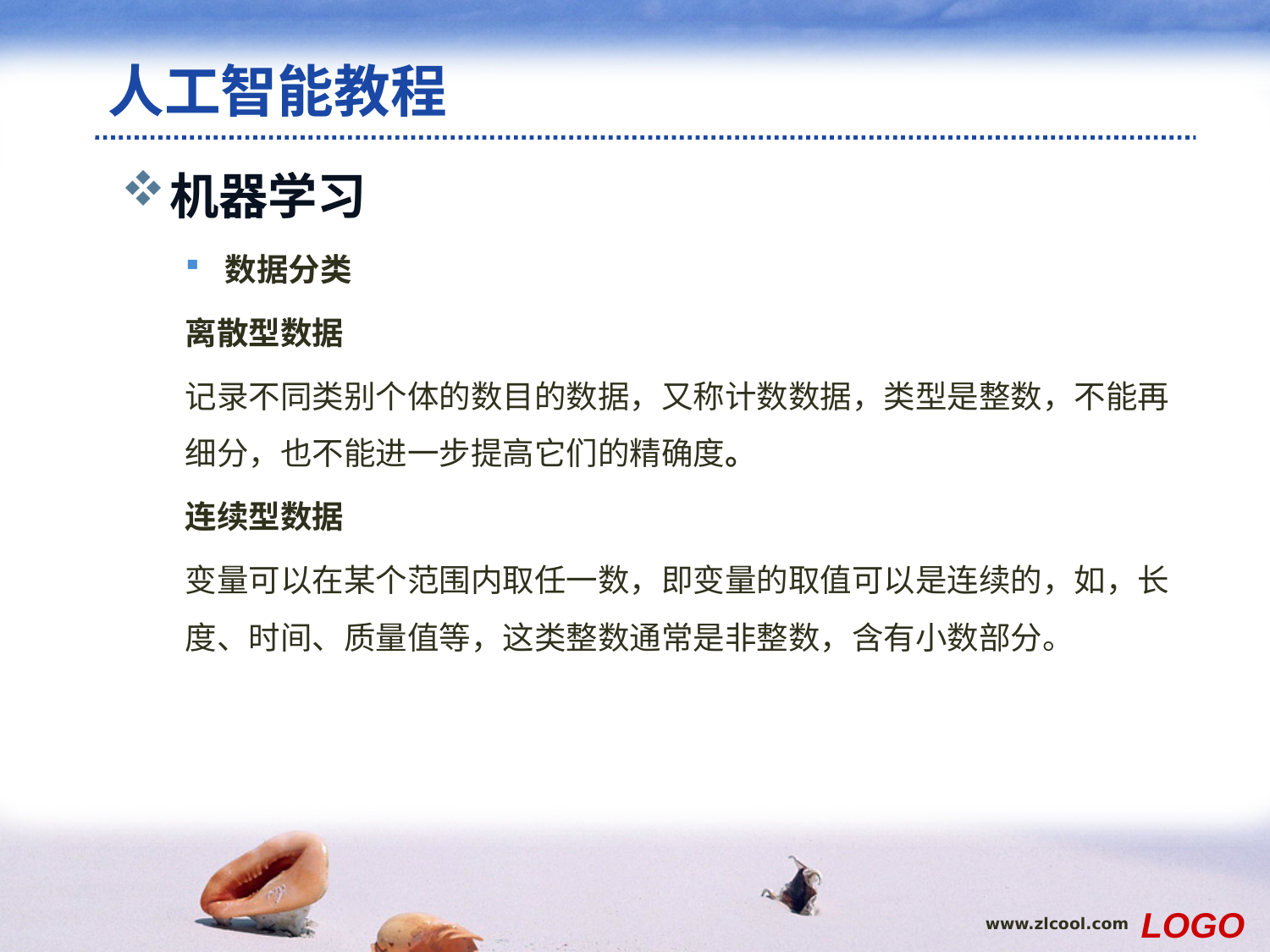

# 人工智能教程
机器学习
数据分类
离散型数据
记录不同类别个体的数目的数据，又称计数数据，类型是整数，不能再细分，也不能进一步提高它们的精确度。
连续型数据
变量可以在某个范围内取任一数，即变量的取值可以是连续的，如，长度、时间、质量值等，这类整数通常是非整数，含有小数部分。

范例
LOGO
www.zlcool.com